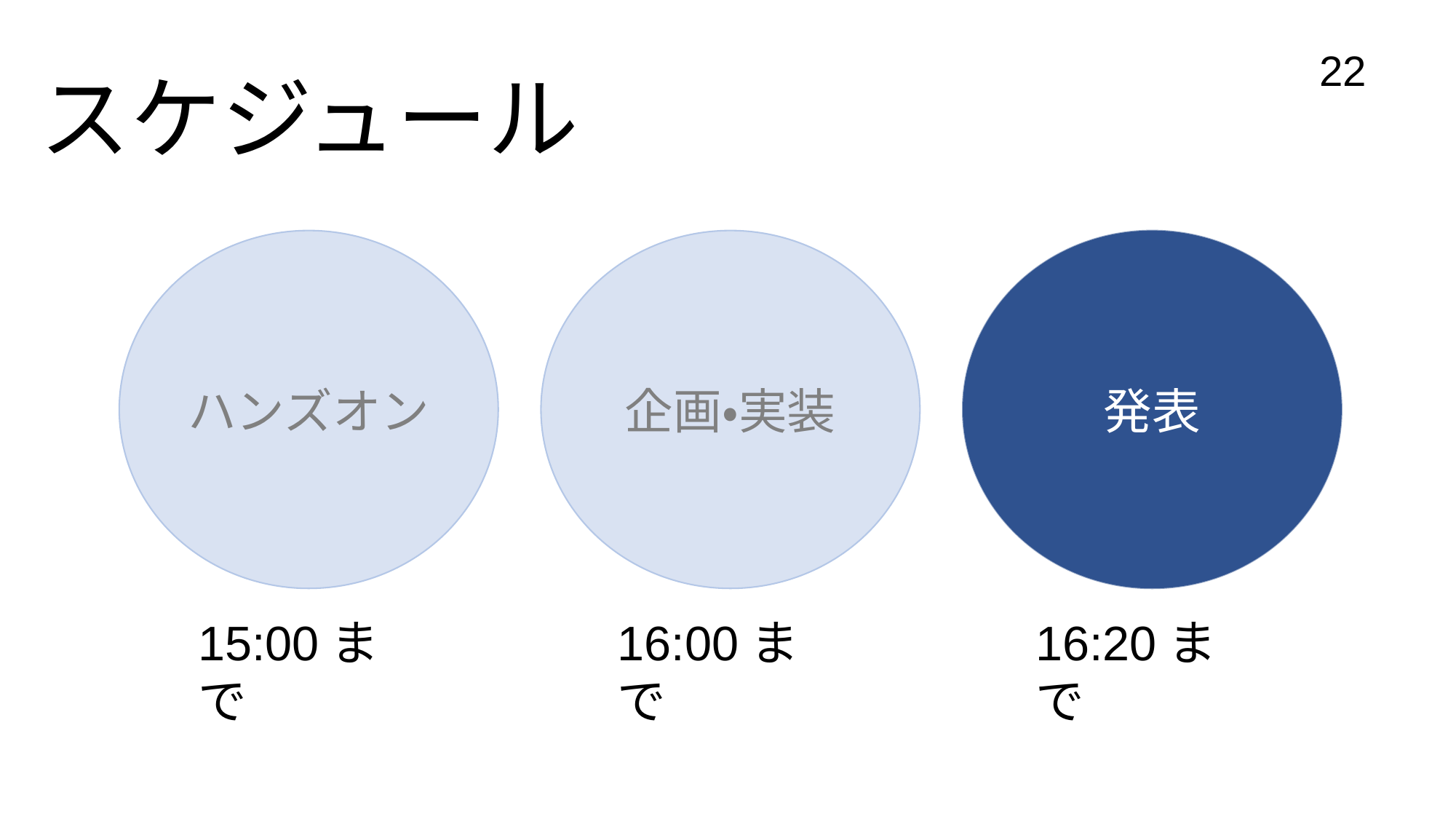

# スケジュール
22
ハンズオン
企画・実装
発表
16:20まで
16:00まで
15:00まで